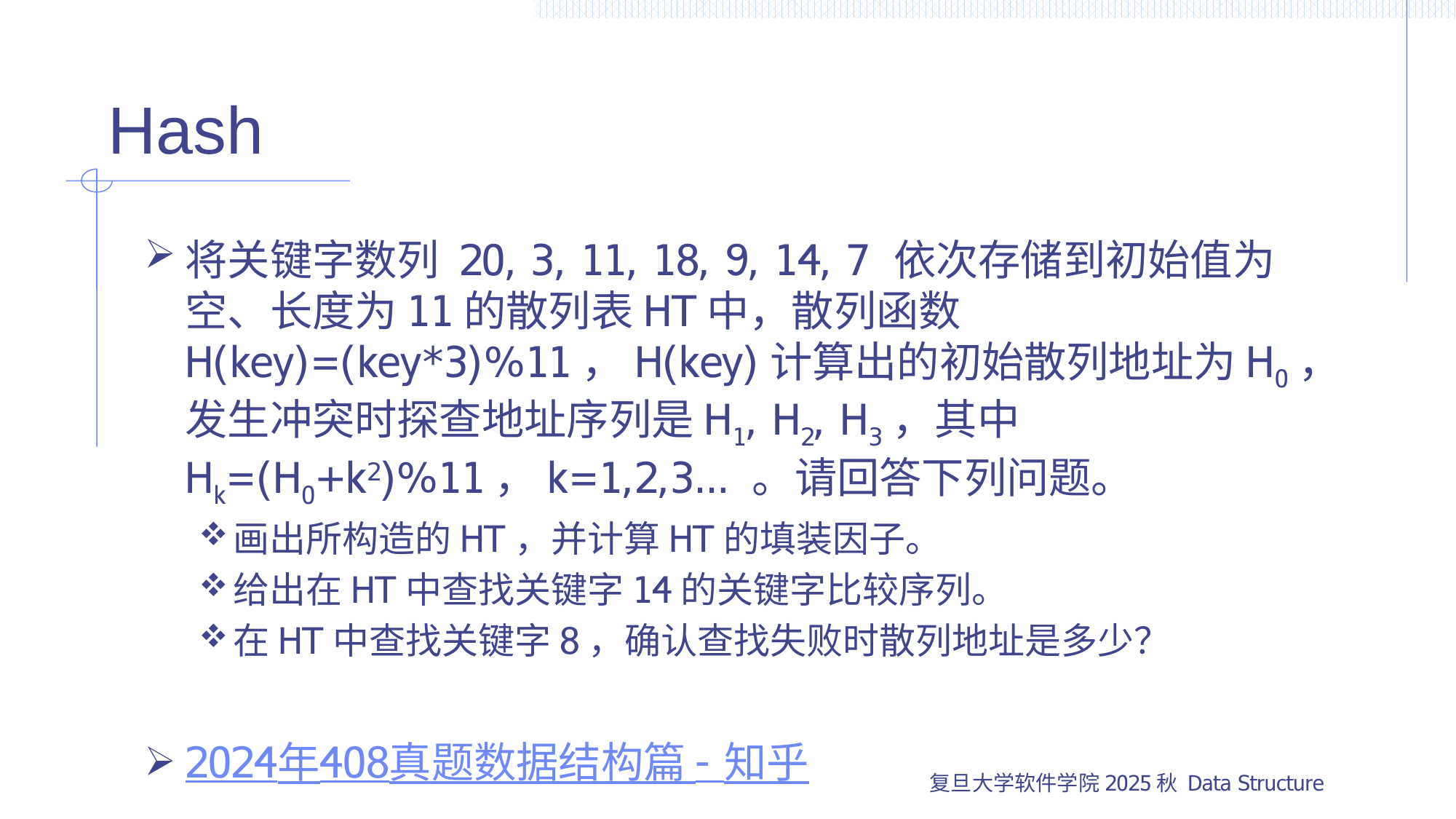

# Hash
将关键字数列 20, 3, 11, 18, 9, 14, 7 依次存储到初始值为空、长度为11的散列表HT中，散列函数H(key)=(key*3)%11，H(key)计算出的初始散列地址为H0，发生冲突时探查地址序列是H1, H2, H3，其中Hk=(H0+k2)%11，k=1,2,3… 。请回答下列问题。
画出所构造的HT，并计算HT的填装因子。
给出在HT中查找关键字14的关键字比较序列。
在HT中查找关键字8，确认查找失败时散列地址是多少？

2024年408真题数据结构篇 - 知乎